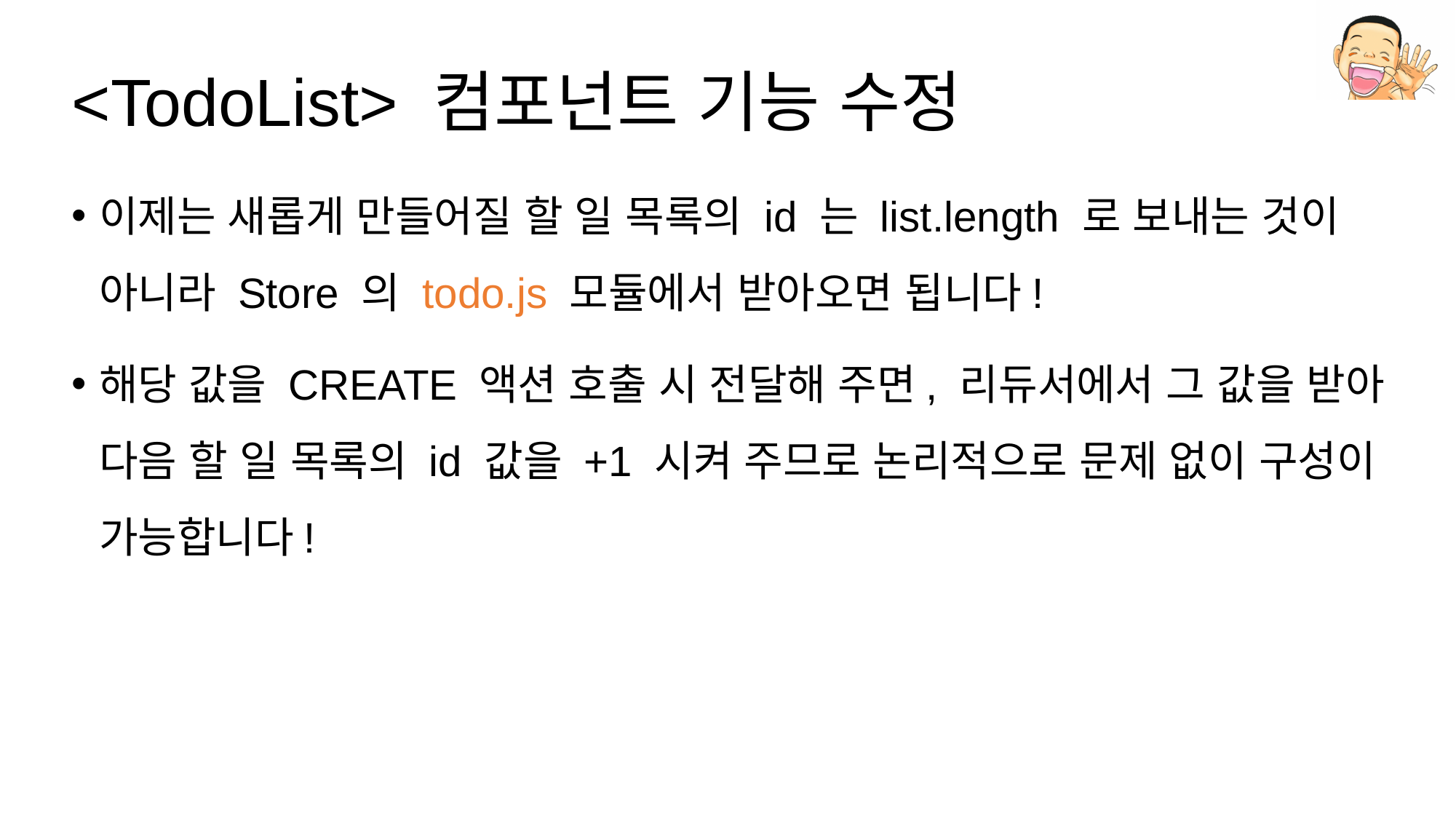

# <TodoList> 컴포넌트 기능 수정
이제는 새롭게 만들어질 할 일 목록의 id 는 list.length 로 보내는 것이 아니라 Store 의 todo.js 모듈에서 받아오면 됩니다!
해당 값을 CREATE 액션 호출 시 전달해 주면, 리듀서에서 그 값을 받아 다음 할 일 목록의 id 값을 +1 시켜 주므로 논리적으로 문제 없이 구성이 가능합니다!